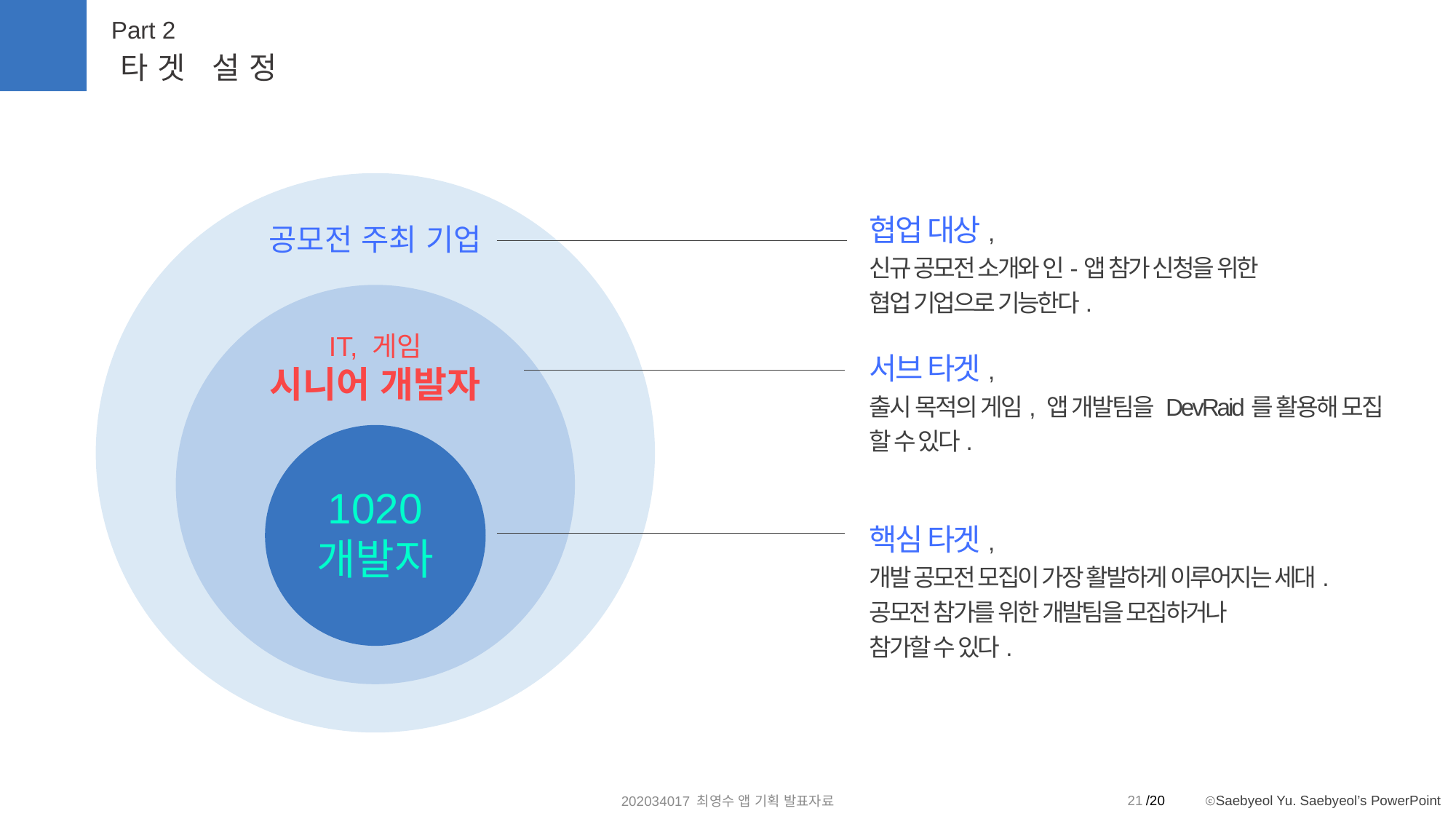

Part 2
타겟 설정

협업 대상,
신규 공모전 소개와 인-앱 참가 신청을 위한
협업 기업으로 기능한다.
공모전 주최 기업
IT, 게임
시니어 개발자
서브 타겟,
출시 목적의 게임, 앱 개발팀을 DevRaid를 활용해 모집 할 수 있다.
1020
개발자
핵심 타겟,
개발 공모전 모집이 가장 활발하게 이루어지는 세대.
공모전 참가를 위한 개발팀을 모집하거나
참가할 수 있다.
21
202034017 최영수 앱 기획 발표자료